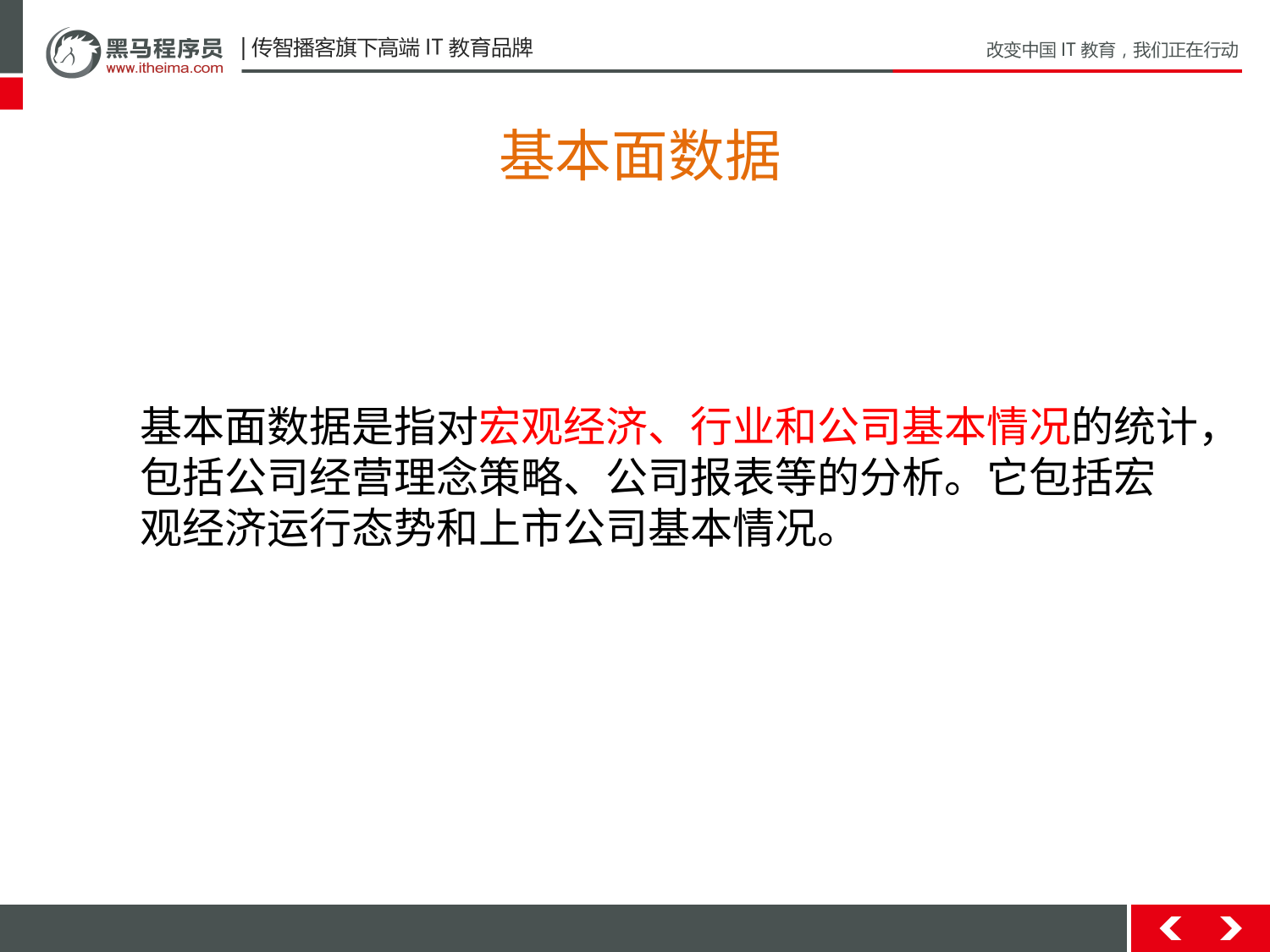

基本面数据
基本面数据是指对宏观经济、行业和公司基本情况的统计，
包括公司经营理念策略、公司报表等的分析。它包括宏
观经济运行态势和上市公司基本情况。